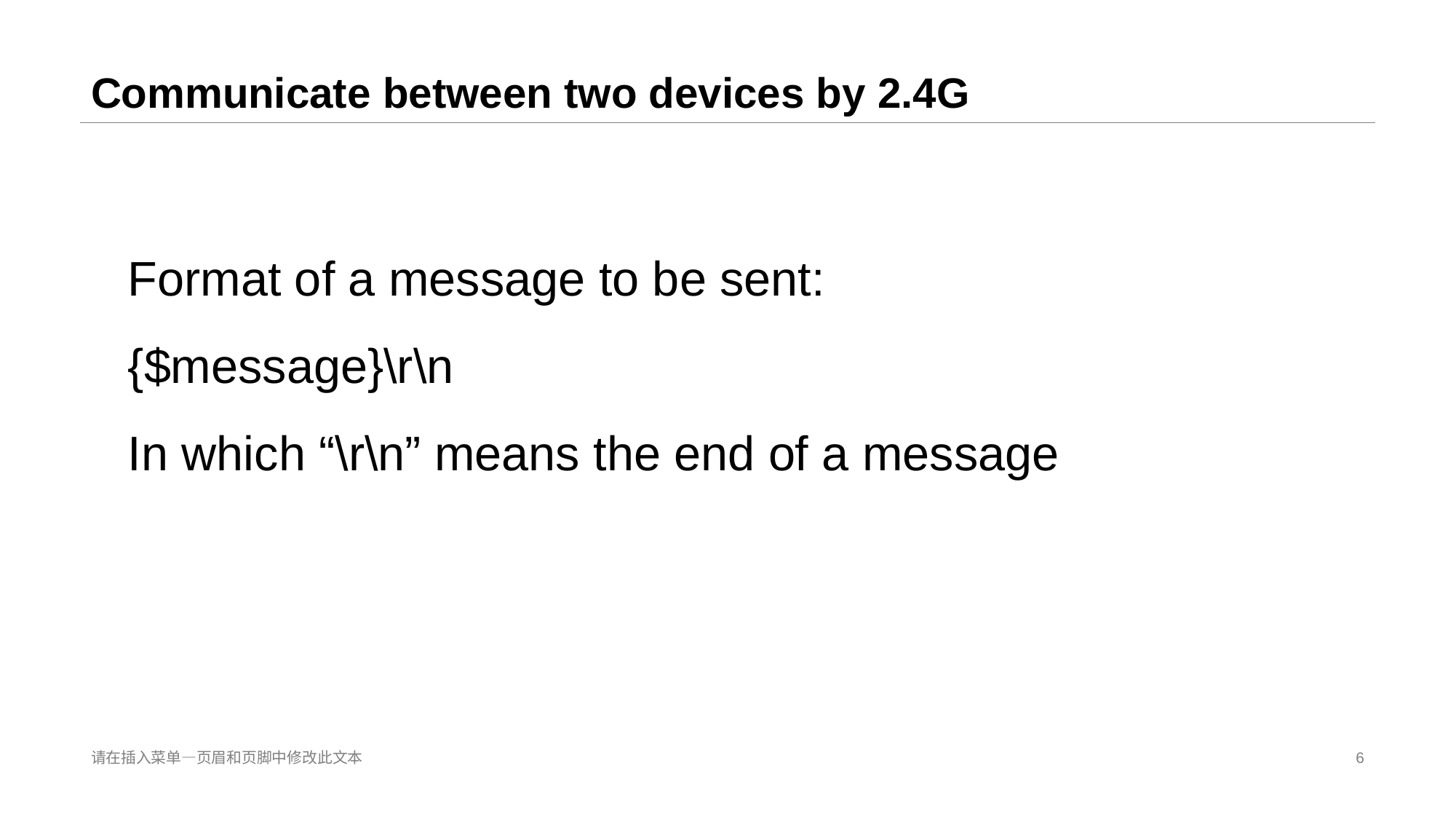

# Communicate between two devices by 2.4G
Format of a message to be sent:
{$message}\r\n
In which “\r\n” means the end of a message
请在插入菜单—页眉和页脚中修改此文本
6